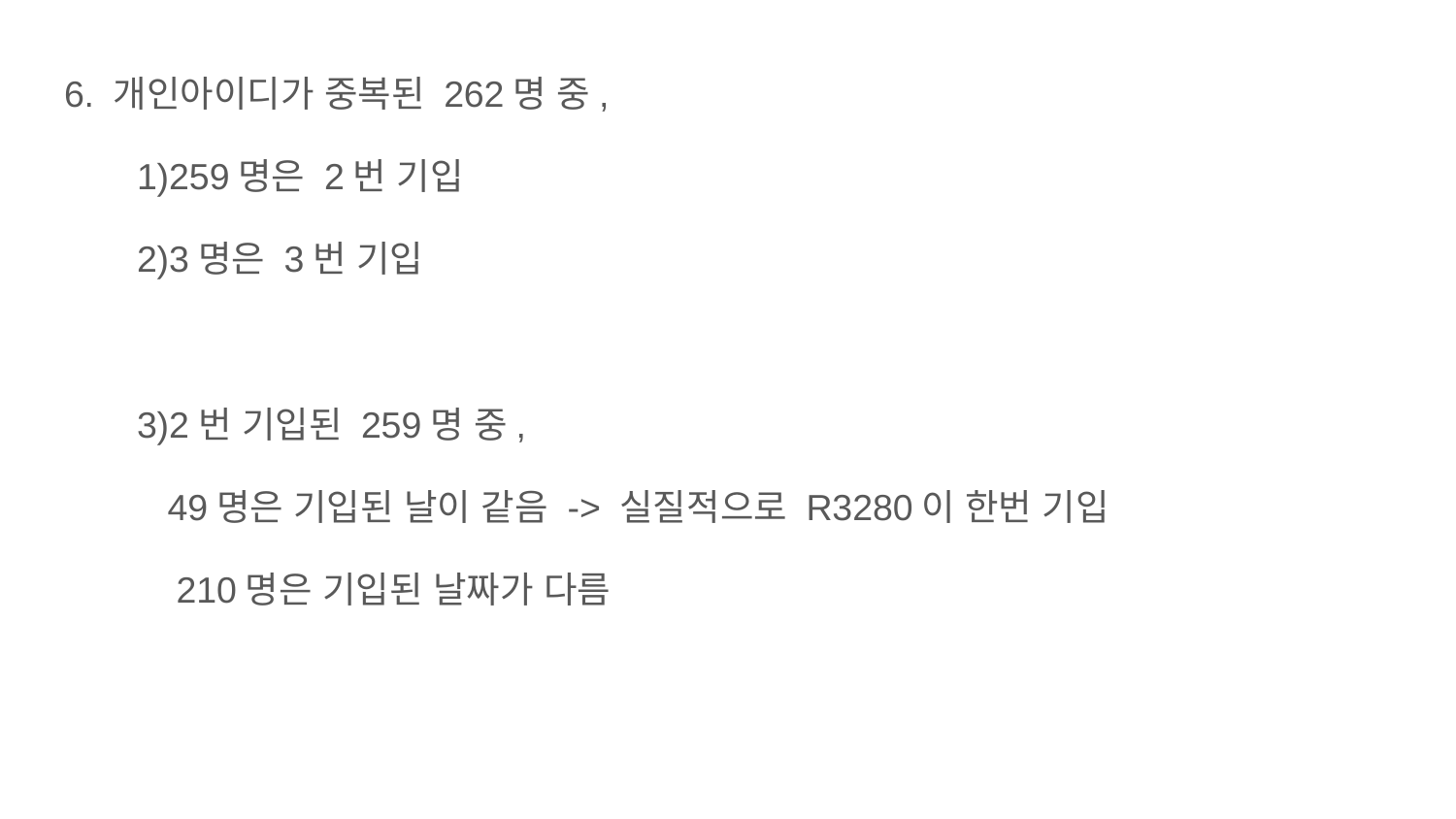

6. 개인아이디가 중복된 262명 중,
1)259명은 2번 기입
2)3명은 3번 기입

3)2번 기입된 259명 중,
   49명은 기입된 날이 같음 -> 실질적으로 R3280이 한번 기입
           210명은 기입된 날짜가 다름